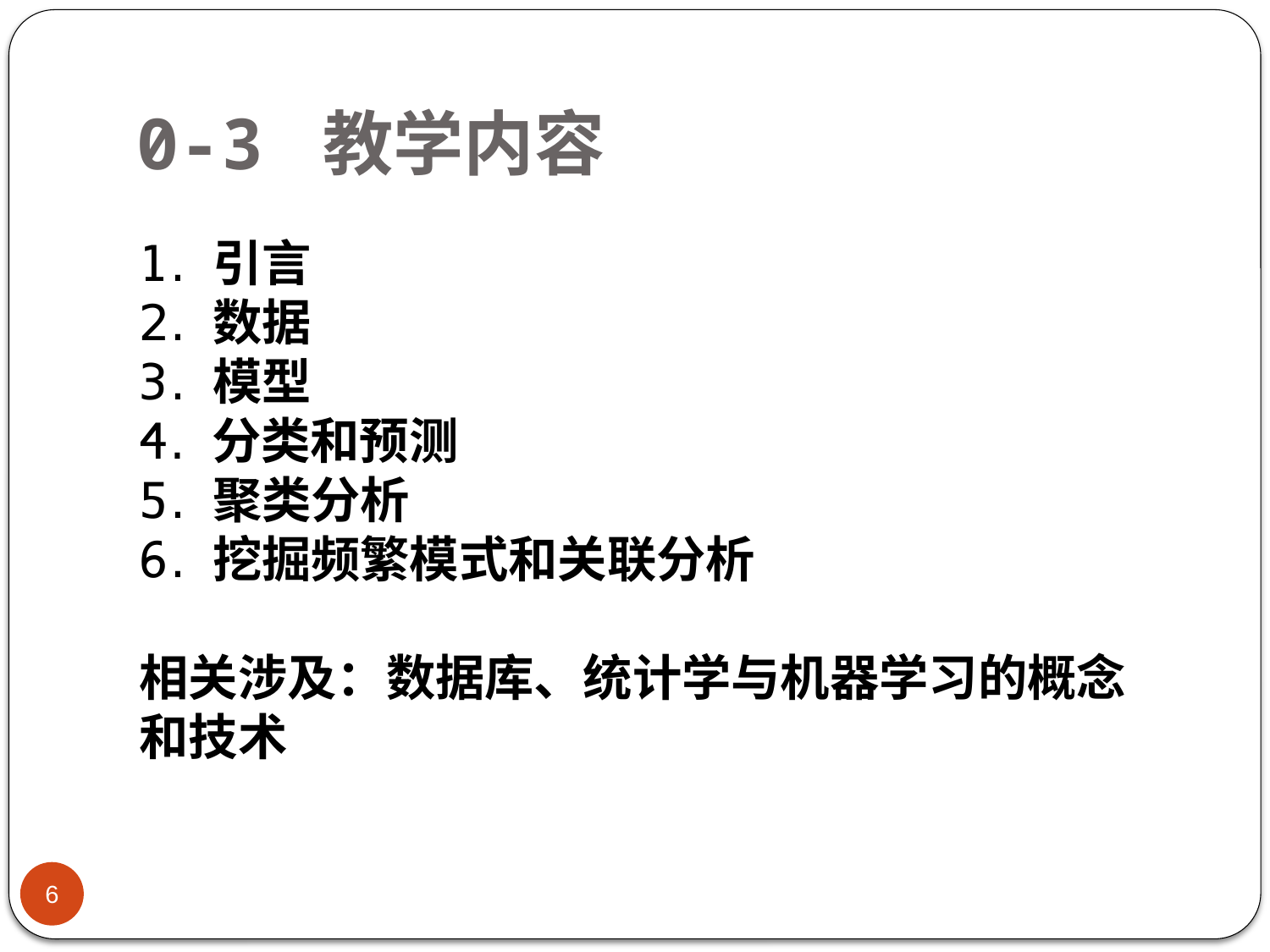

0-3 教学内容
1. 引言
2. 数据
3. 模型
4. 分类和预测
5. 聚类分析
6. 挖掘频繁模式和关联分析

相关涉及：数据库、统计学与机器学习的概念和技术

6